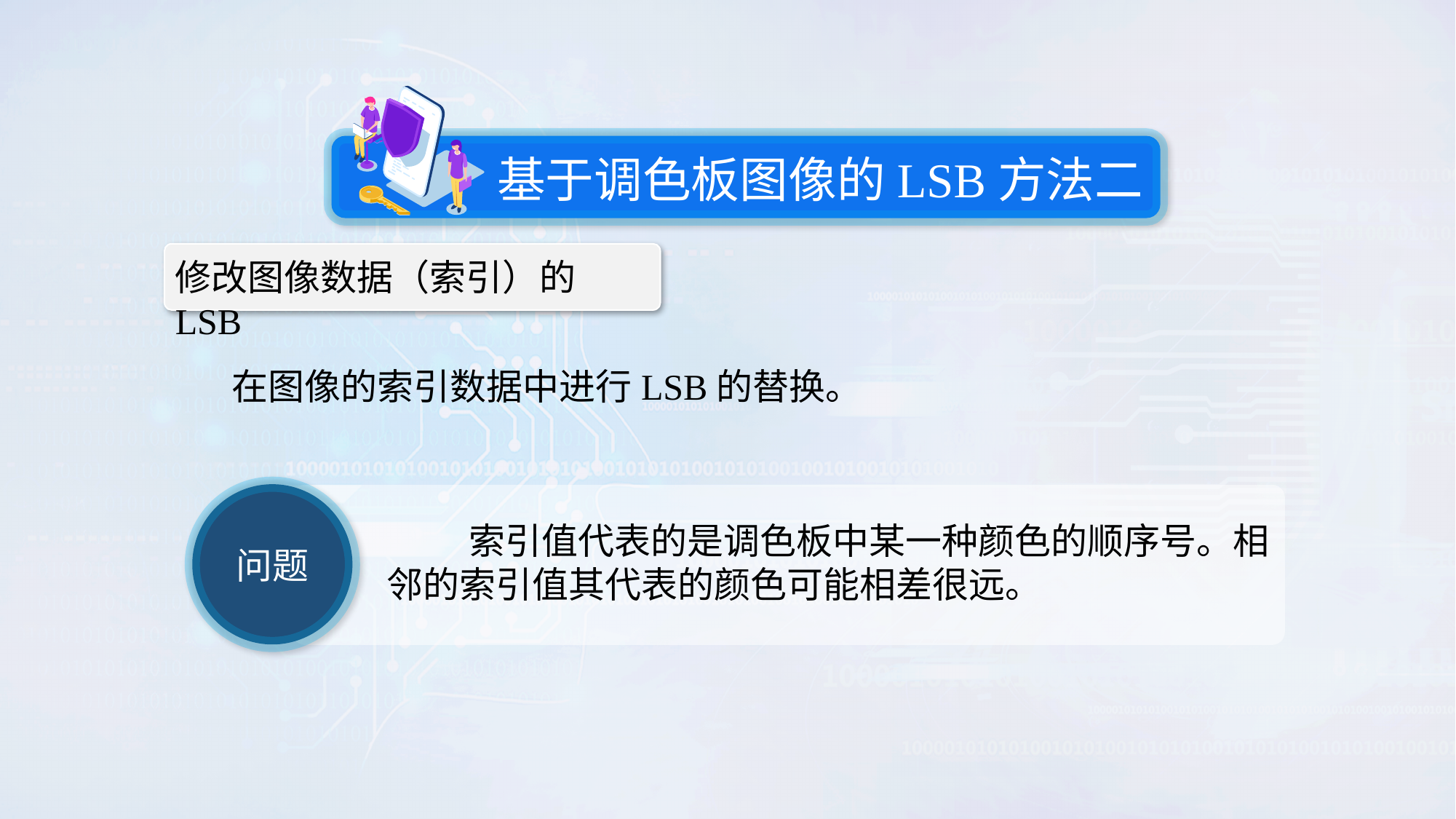

基于调色板图像的LSB方法二

修改图像数据（索引）的LSB
在图像的索引数据中进行LSB的替换。

问题

         索引值代表的是调色板中某一种颜色的顺序号。相邻的索引值其代表的颜色可能相差很远。